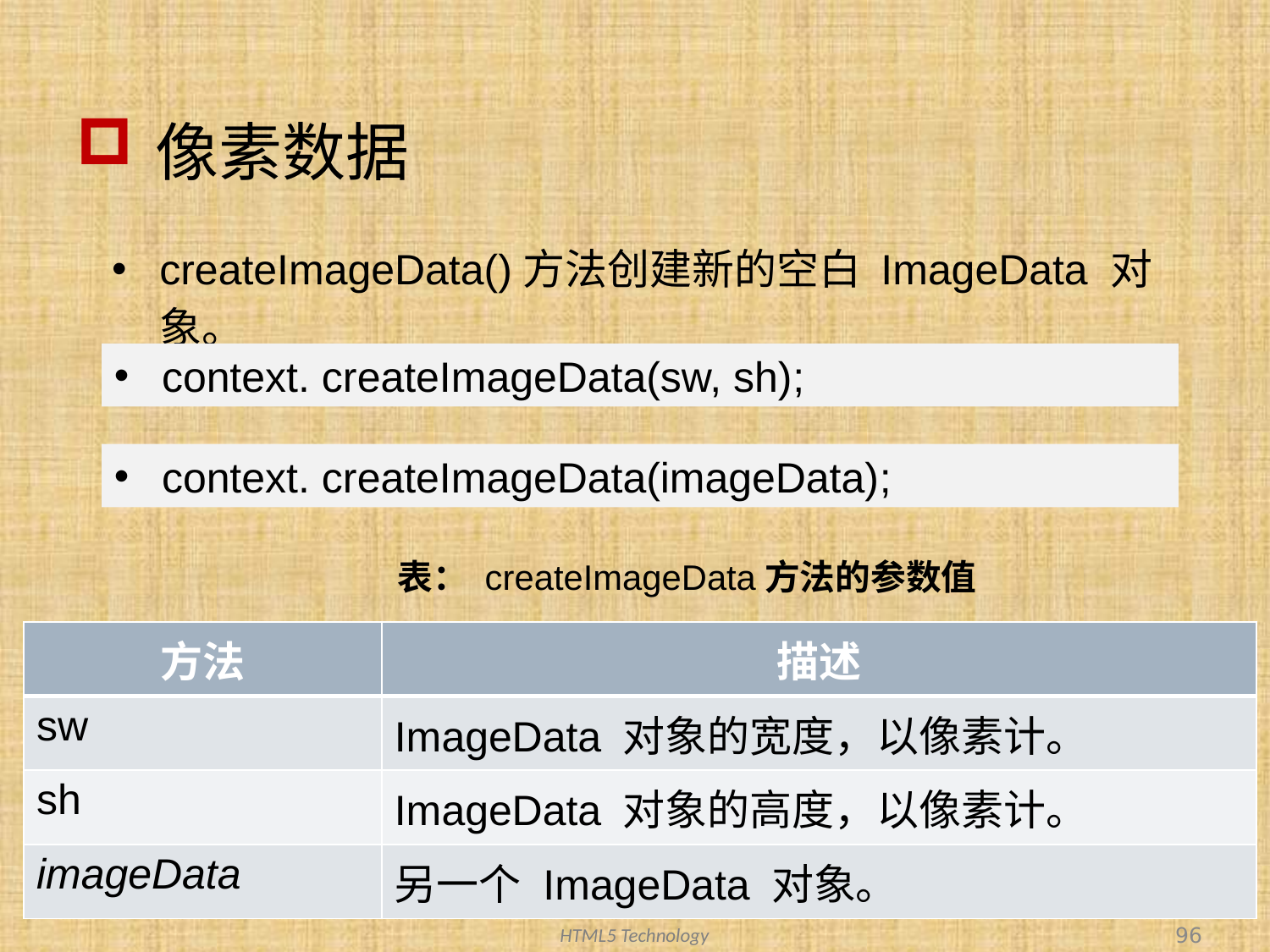

# 像素数据
createImageData()方法创建新的空白 ImageData 对象。
context. createImageData(sw, sh);
context. createImageData(imageData);
表： createImageData方法的参数值
| 方法 | 描述 |
| --- | --- |
| sw | ImageData 对象的宽度，以像素计。 |
| sh | ImageData 对象的高度，以像素计。 |
| imageData | 另一个 ImageData 对象。 |
96
HTML5 Technology